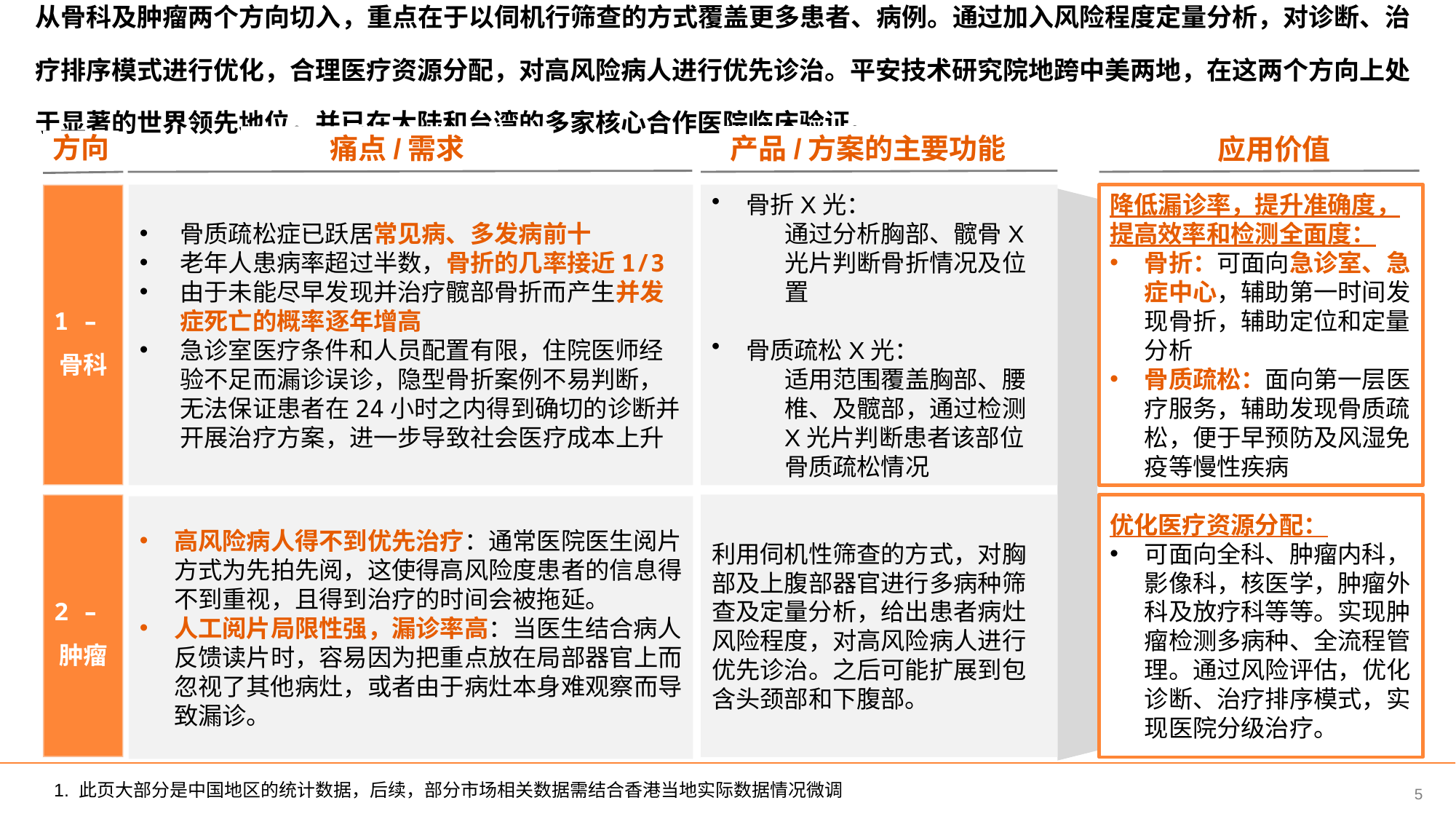

# 从骨科及肿瘤两个方向切入，重点在于以伺机行筛查的方式覆盖更多患者、病例。通过加入风险程度定量分析，对诊断、治疗排序模式进行优化，合理医疗资源分配，对高风险病人进行优先诊治。平安技术研究院地跨中美两地，在这两个方向上处于显著的世界领先地位，并已在大陆和台湾的多家核心合作医院临床验证。
应用价值
产品/方案的主要功能
痛点/需求
方向
1 –
骨科
骨质疏松症已跃居常见病、多发病前十
老年人患病率超过半数，骨折的几率接近1/3
由于未能尽早发现并治疗髋部骨折而产生并发症死亡的概率逐年增高
急诊室医疗条件和人员配置有限，住院医师经验不足而漏诊误诊，隐型骨折案例不易判断，无法保证患者在24小时之内得到确切的诊断并开展治疗方案，进一步导致社会医疗成本上升
骨折X光：
通过分析胸部、髋骨X光片判断骨折情况及位置

骨质疏松X光：
适用范围覆盖胸部、腰椎、及髋部，通过检测X光片判断患者该部位骨质疏松情况
降低漏诊率，提升准确度，提高效率和检测全面度：
骨折：可面向急诊室、急症中心，辅助第一时间发现骨折，辅助定位和定量分析
骨质疏松：面向第一层医疗服务，辅助发现骨质疏松，便于早预防及风湿免疫等慢性疾病
2 –
肿瘤
利用伺机性筛查的方式，对胸部及上腹部器官进行多病种筛查及定量分析，给出患者病灶风险程度，对高风险病人进行优先诊治。之后可能扩展到包含头颈部和下腹部。
优化医疗资源分配：
可面向全科、肿瘤内科，影像科，核医学，肿瘤外科及放疗科等等。实现肿瘤检测多病种、全流程管理。通过风险评估，优化诊断、治疗排序模式，实现医院分级治疗。
高风险病人得不到优先治疗：通常医院医生阅片方式为先拍先阅，这使得高风险度患者的信息得不到重视，且得到治疗的时间会被拖延。
人工阅片局限性强，漏诊率高：当医生结合病人反馈读片时，容易因为把重点放在局部器官上而忽视了其他病灶，或者由于病灶本身难观察而导致漏诊。

1. 此页大部分是中国地区的统计数据，后续，部分市场相关数据需结合香港当地实际数据情况微调